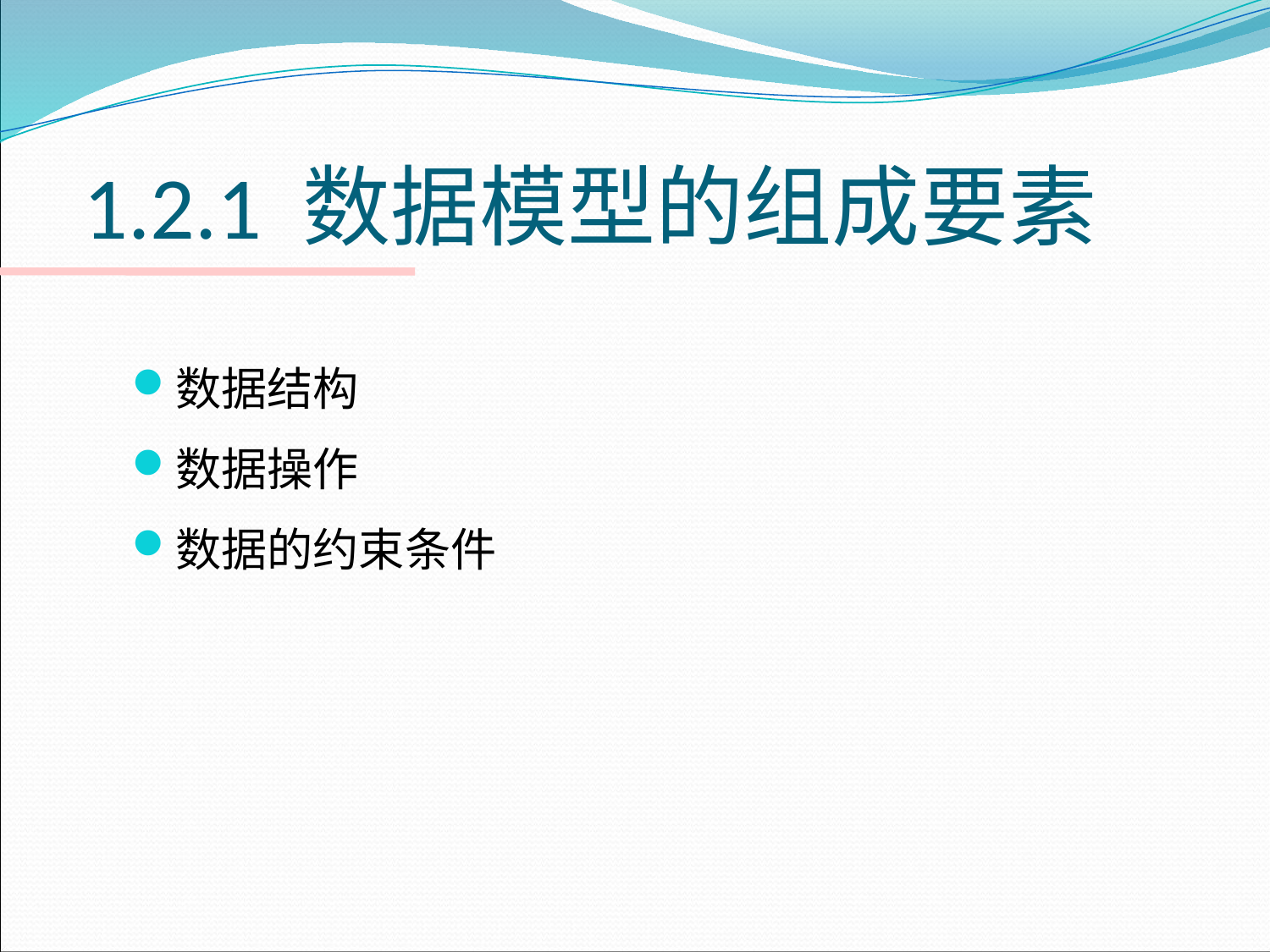

# 1.2.1 数据模型的组成要素
数据结构
数据操作
数据的约束条件
43